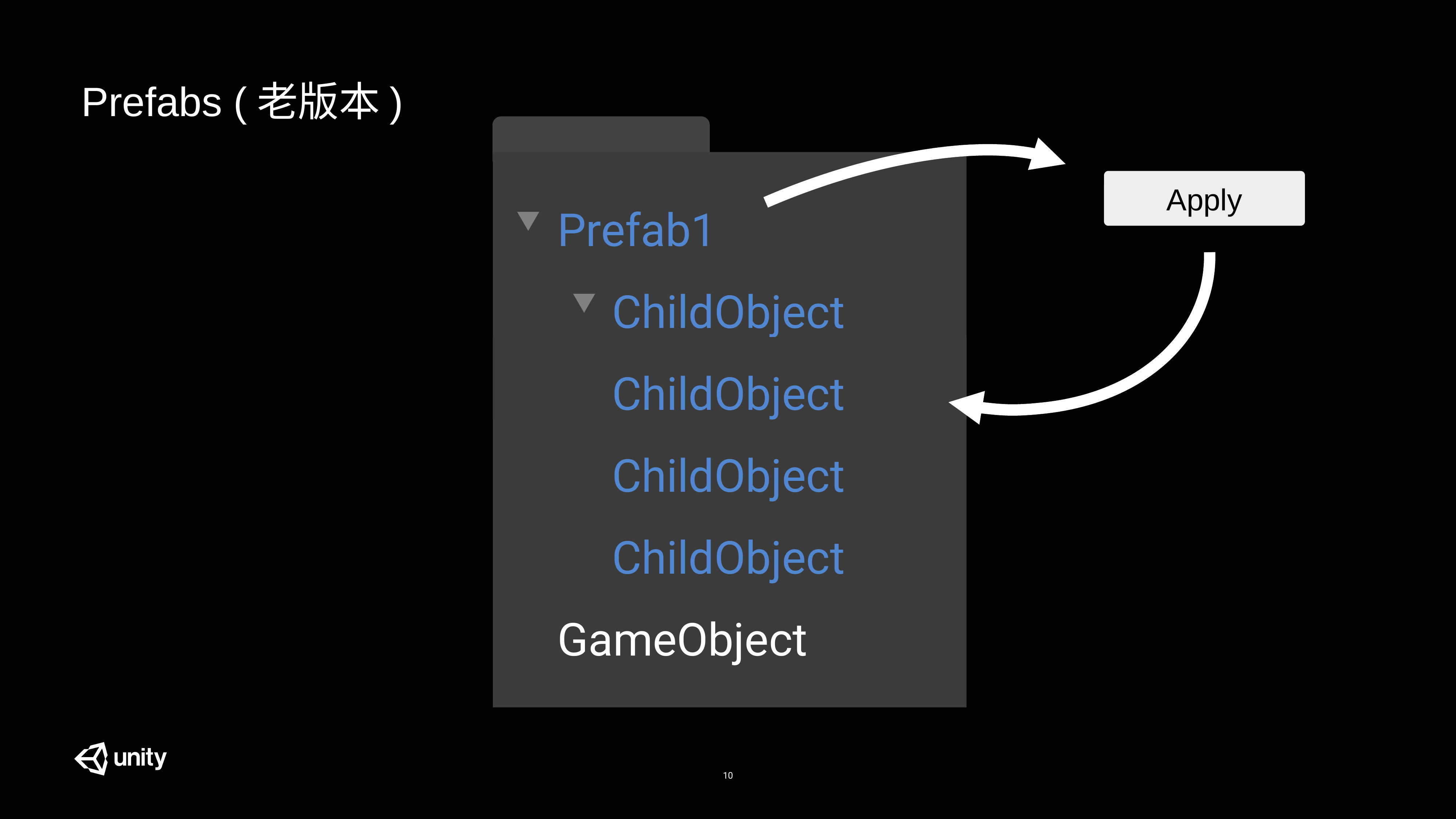

Prefabs (老版本)

Prefab1
	ChildObject
		Prefab2
	ChildObject
	ChildObject
GameObject
Apply

	ChildObject
10